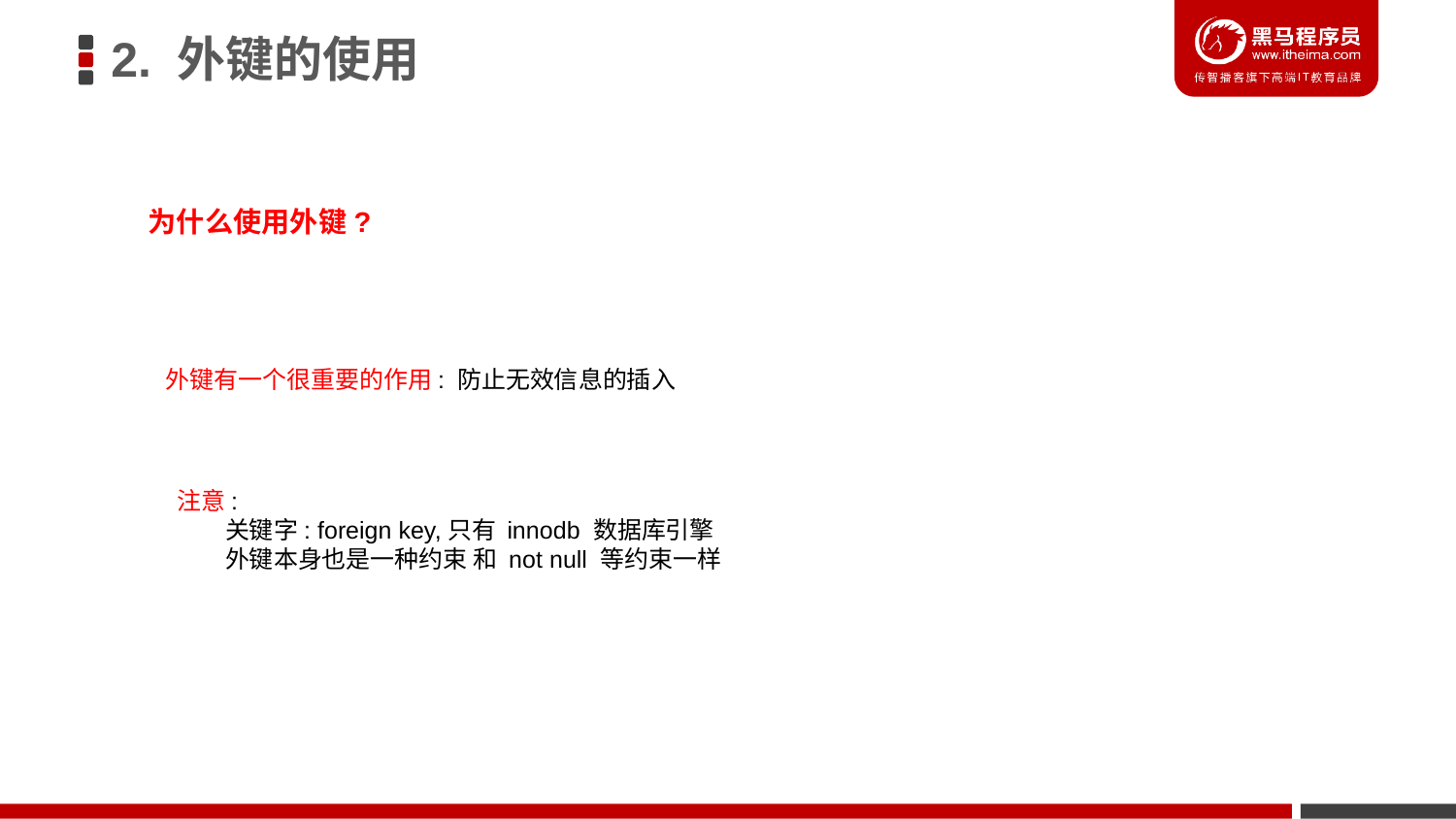

2. 外键的使用
为什么使用外键?
外键有一个很重要的作用: 防止无效信息的插入
注意:
        关键字: foreign key,只有 innodb 数据库引擎
        外键本身也是一种约束 和 not null 等约束一样